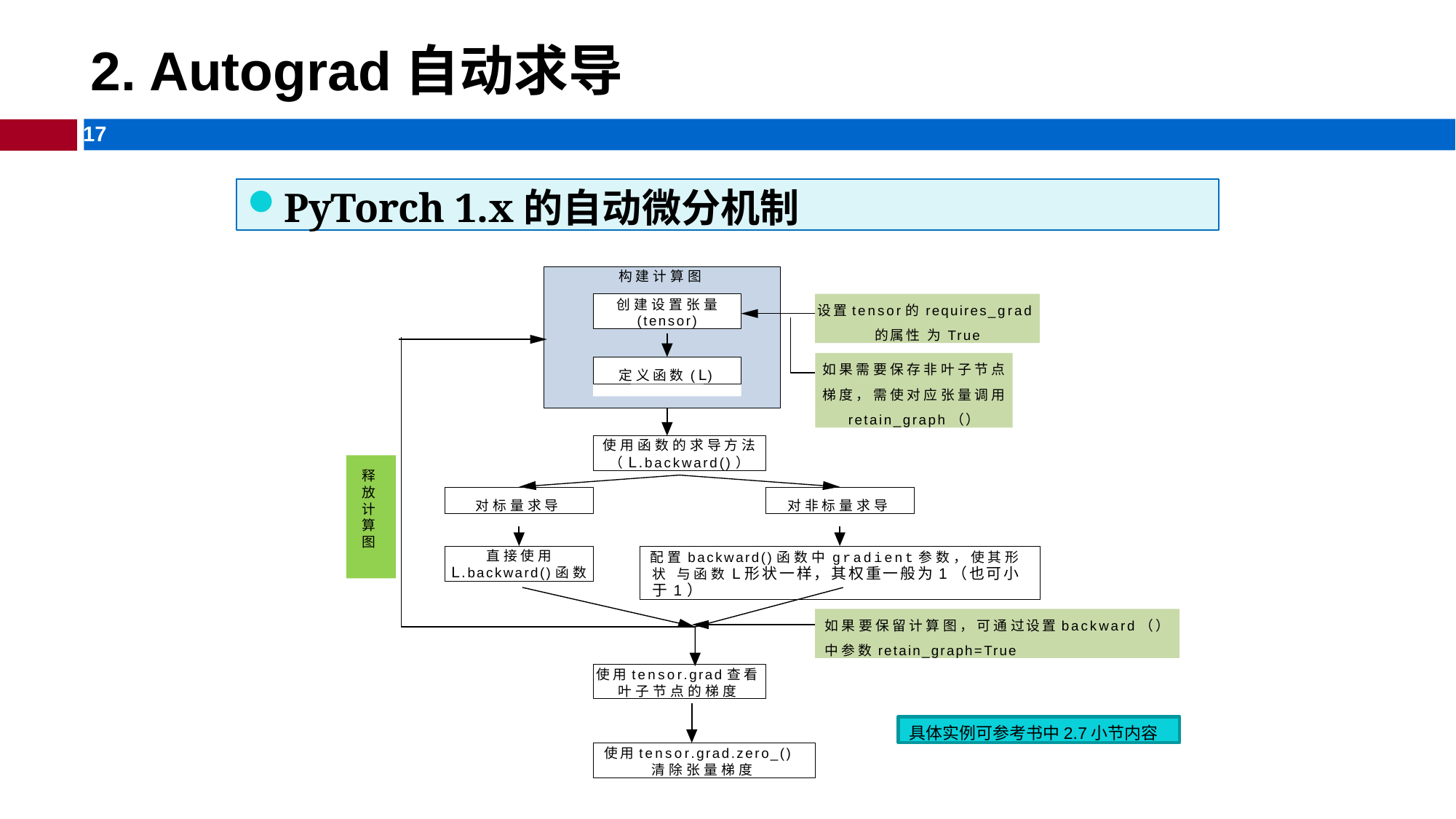

# 2. Autograd自动求导
PyTorch 1.x的自动微分机制

构建计算图
创建设置张量
(tensor)
设置tensor的requires_grad的属性 为True

如果需要保存非叶子节点
梯度，需使对应张量调用
retain_graph（）
定义函数(L)

使用函数的求导方法
（L.backward()）
释 放 计 算 图

对标量求导
对非标量求导

直接使用
L.backward()函数
配置backward()函数中gradient参数，使其形状 与函数L形状一样，其权重一般为1（也可小于1）
如果要保留计算图，可通过设置backward（）中参数retain_graph=True
使用tensor.grad查看 叶子节点的梯度

具体实例可参考书中2.7小节内容
使用tensor.grad.zero_() 清除张量梯度